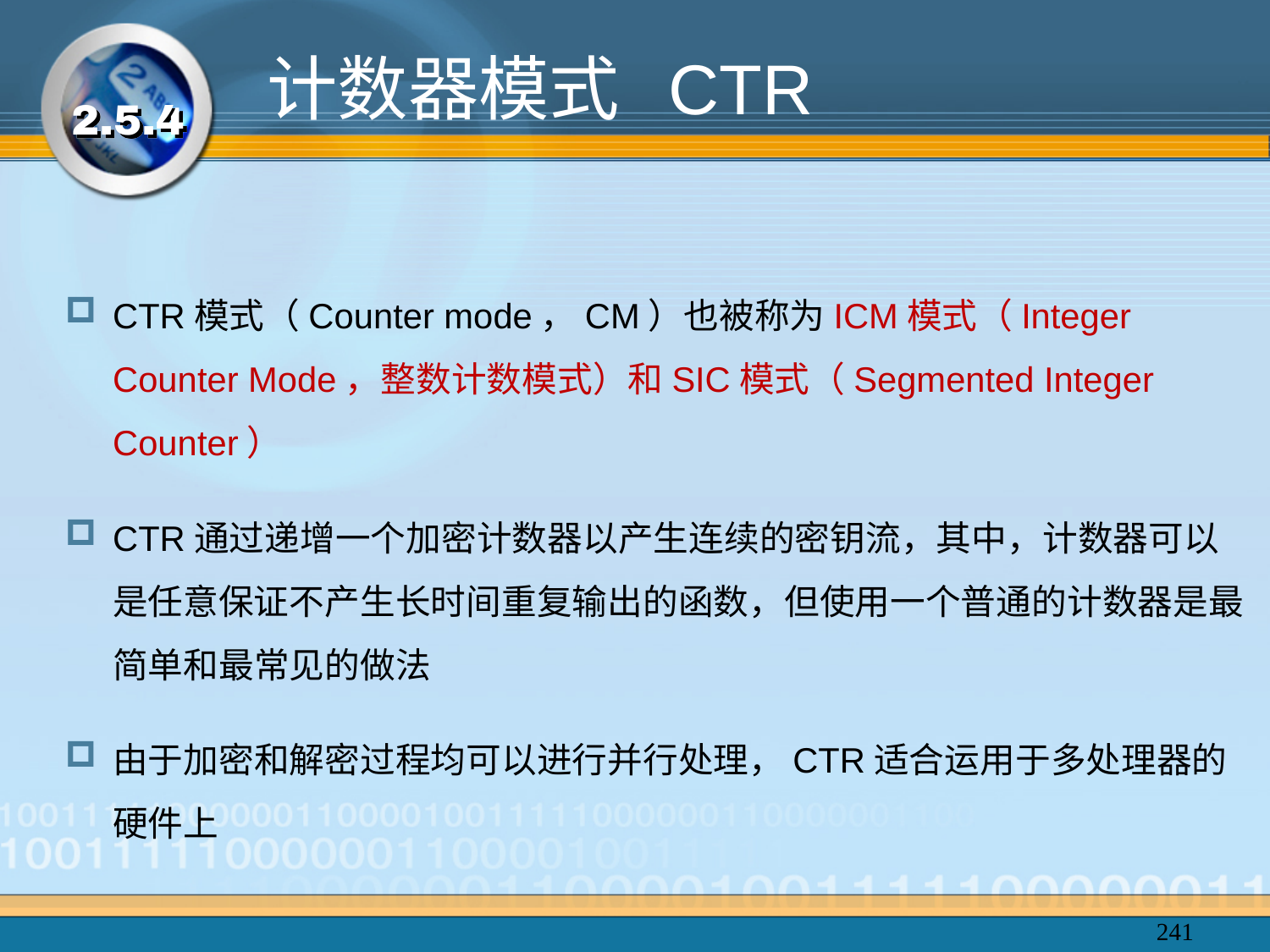

计数器模式  CTR
2.5.4
CTR模式（Counter mode，CM）也被称为ICM模式（Integer Counter Mode，整数计数模式）和SIC模式（Segmented Integer Counter）
CTR通过递增一个加密计数器以产生连续的密钥流，其中，计数器可以是任意保证不产生长时间重复输出的函数，但使用一个普通的计数器是最简单和最常见的做法
由于加密和解密过程均可以进行并行处理，CTR适合运用于多处理器的硬件上
241